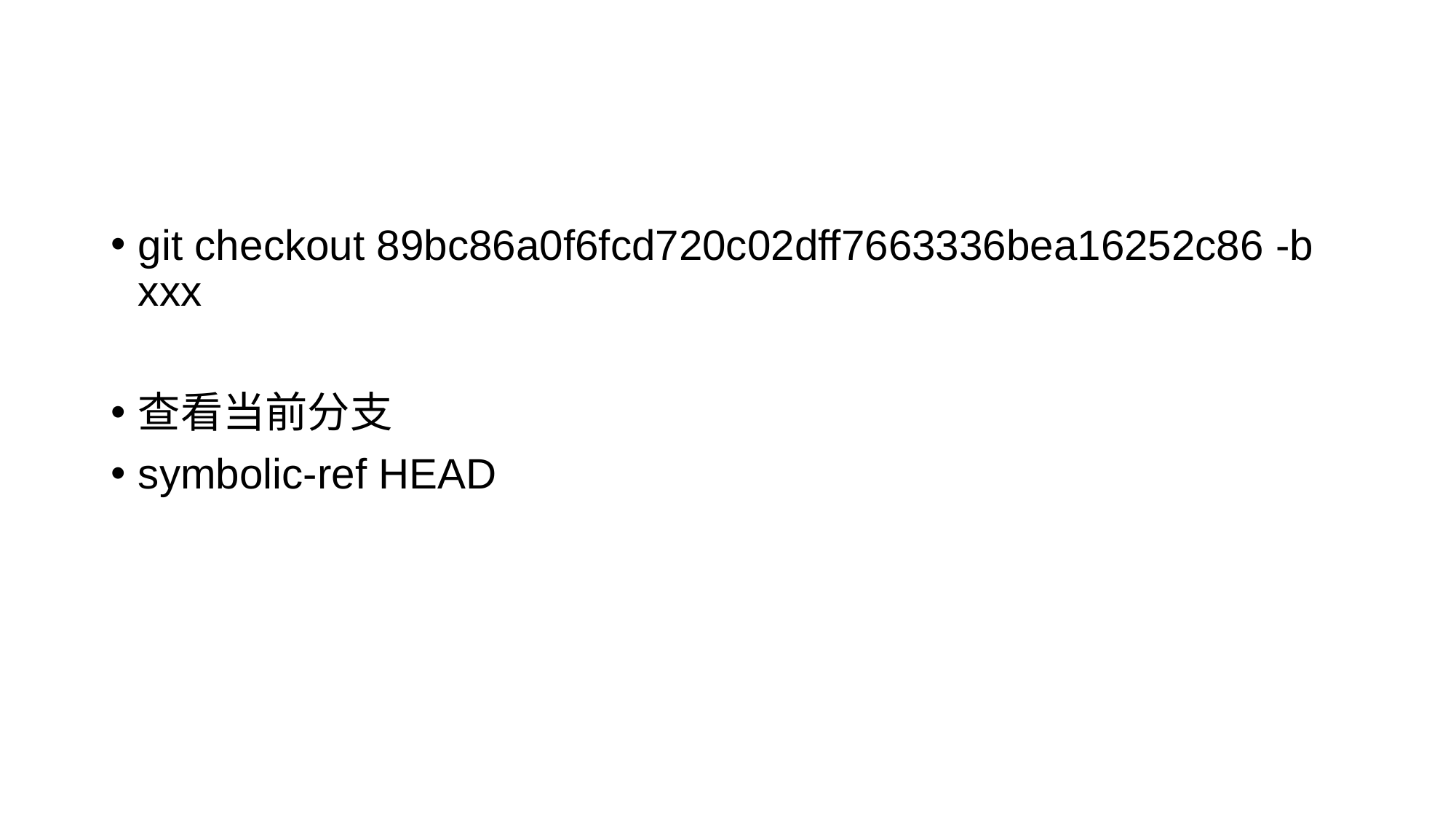

git checkout 89bc86a0f6fcd720c02dff7663336bea16252c86 -b xxx

查看当前分支
symbolic-ref HEAD